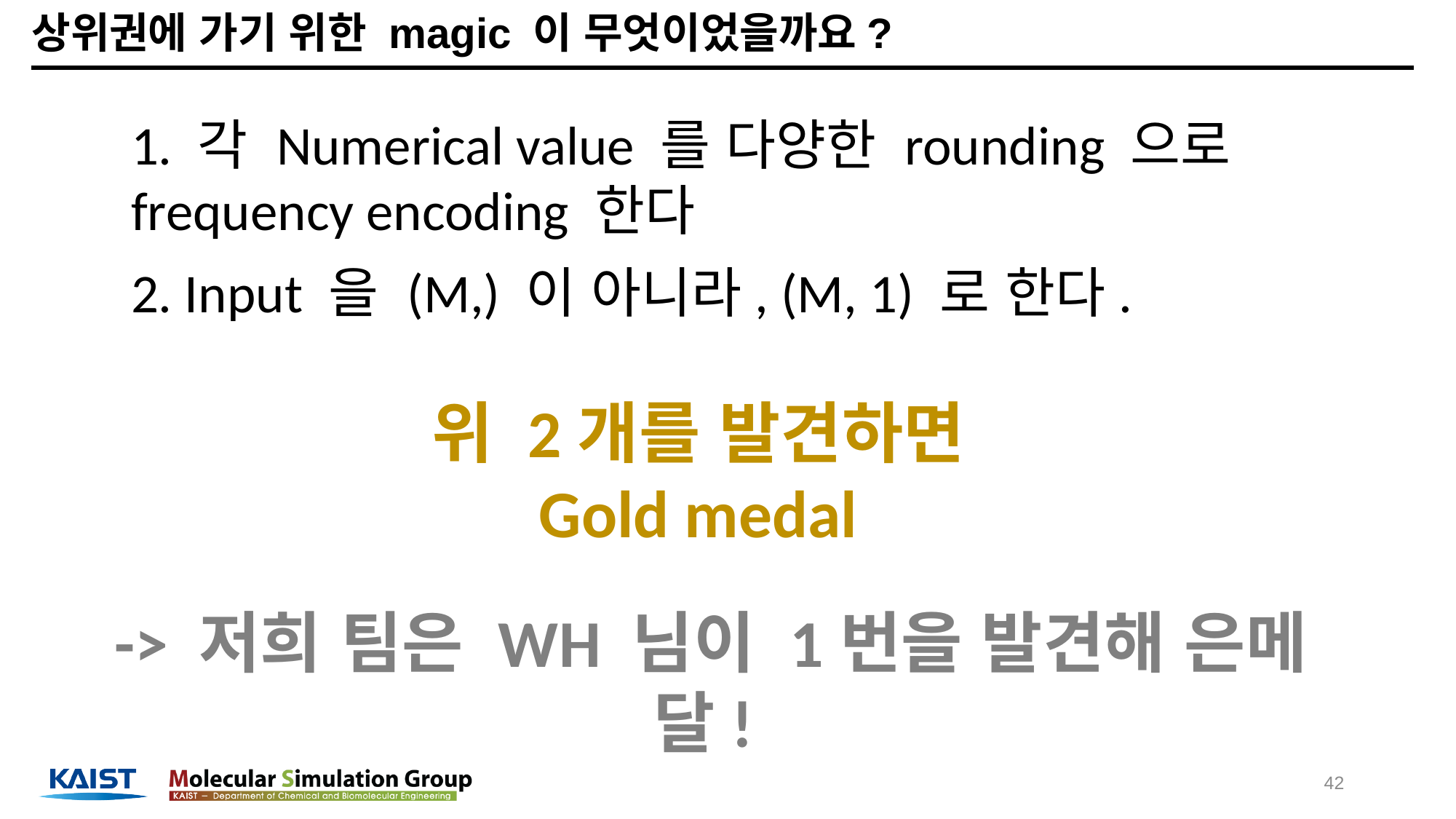

# 상위권에 가기 위한 magic 이 무엇이었을까요?

1. 각 Numerical value 를 다양한 rounding 으로 frequency encoding 한다
2. Input 을 (M,) 이 아니라, (M, 1) 로 한다.
위 2개를 발견하면 Gold medal
-> 저희 팀은 WH 님이 1번을 발견해 은메달!
42